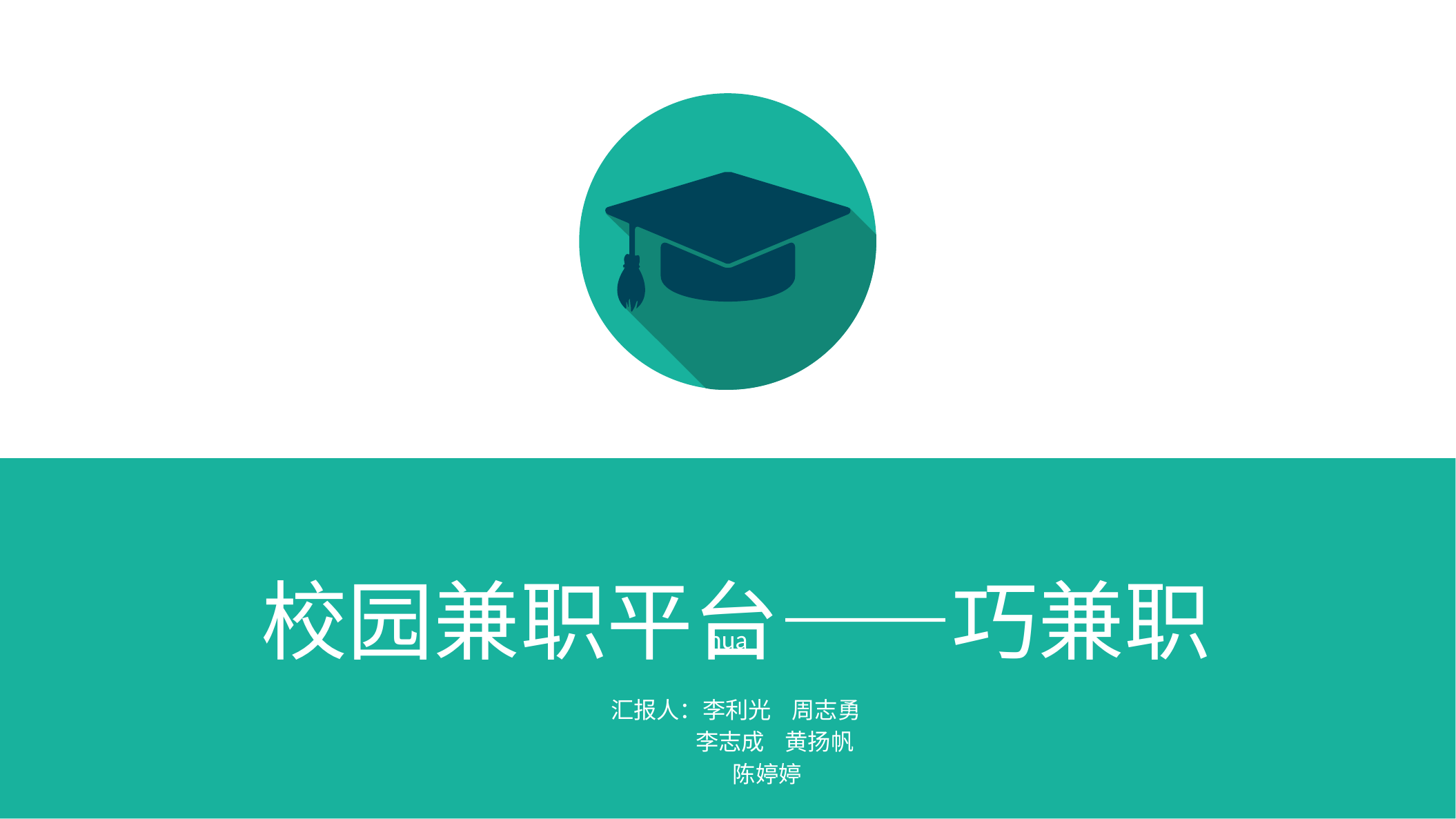

hua
校园兼职平台——巧兼职
汇报人：李利光    周志勇
              李志成    黄扬帆
              陈婷婷